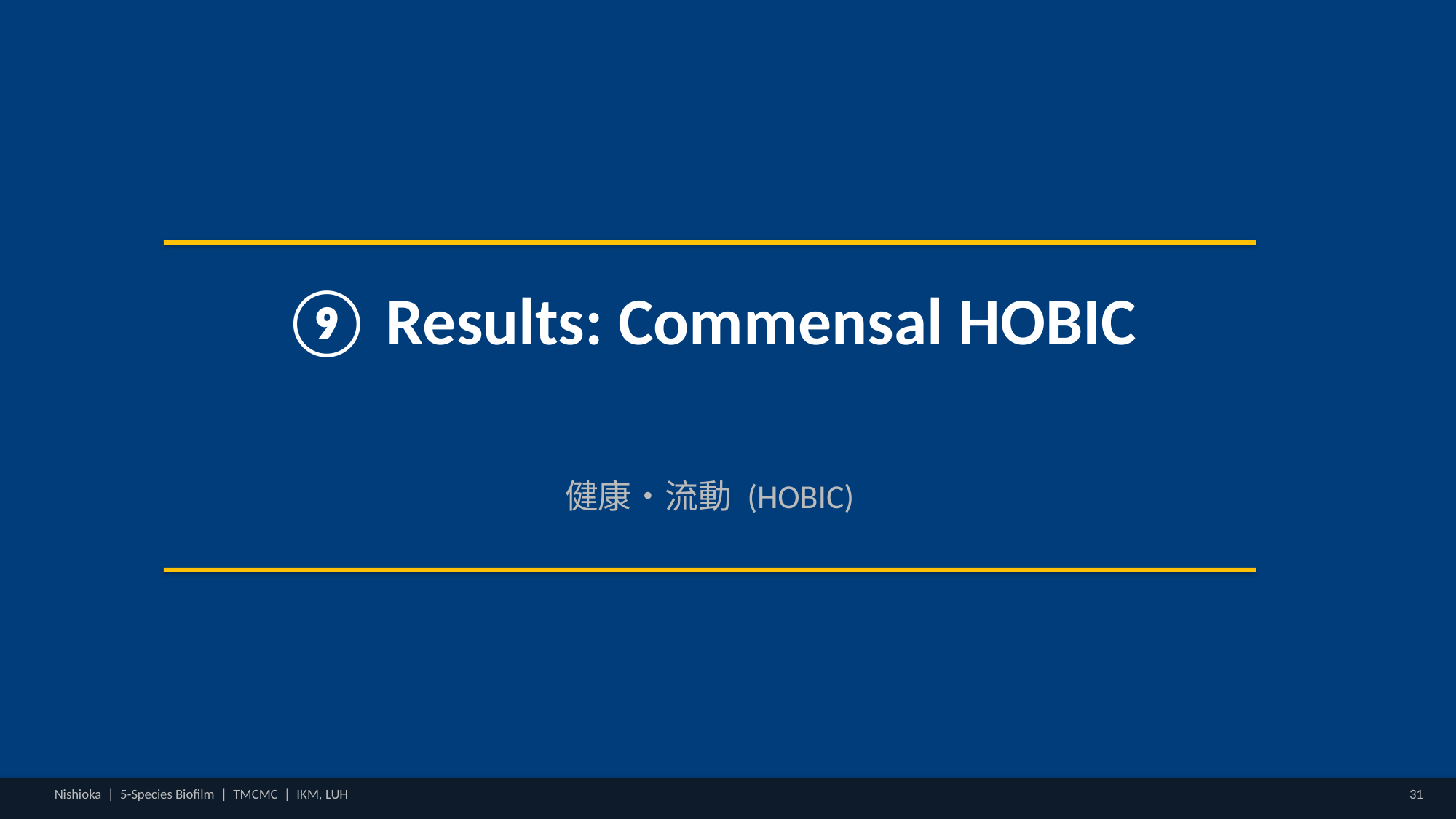

⑨ Results: Commensal HOBIC
健康・流動 (HOBIC)

Nishioka  |  5-Species Biofilm  |  TMCMC  |  IKM, LUH
31